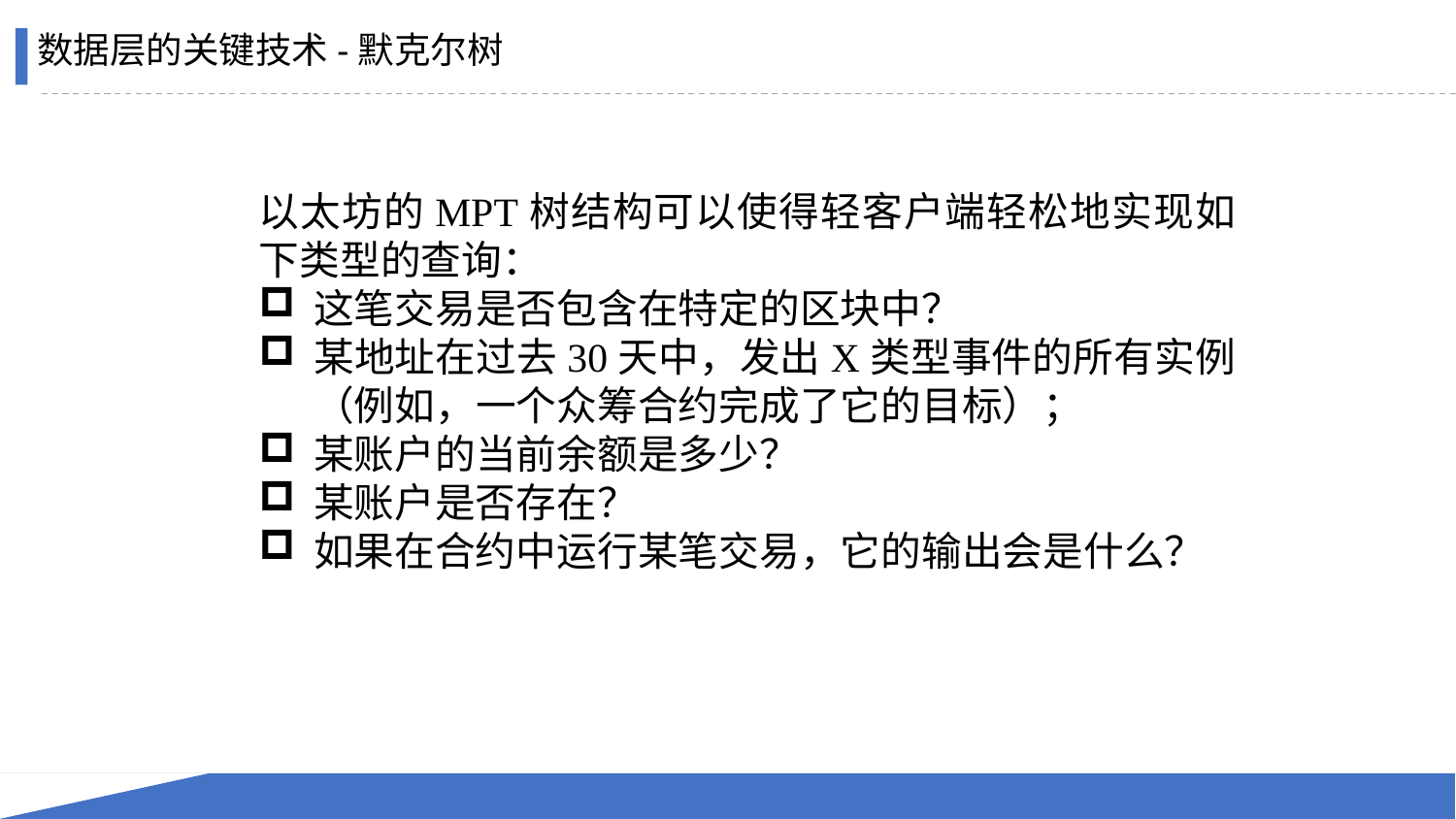

数据层的关键技术-默克尔树

以太坊的MPT树结构可以使得轻客户端轻松地实现如下类型的查询：
这笔交易是否包含在特定的区块中？
某地址在过去30天中，发出X类型事件的所有实例（例如，一个众筹合约完成了它的目标）；
某账户的当前余额是多少？
某账户是否存在？
如果在合约中运行某笔交易，它的输出会是什么？

39